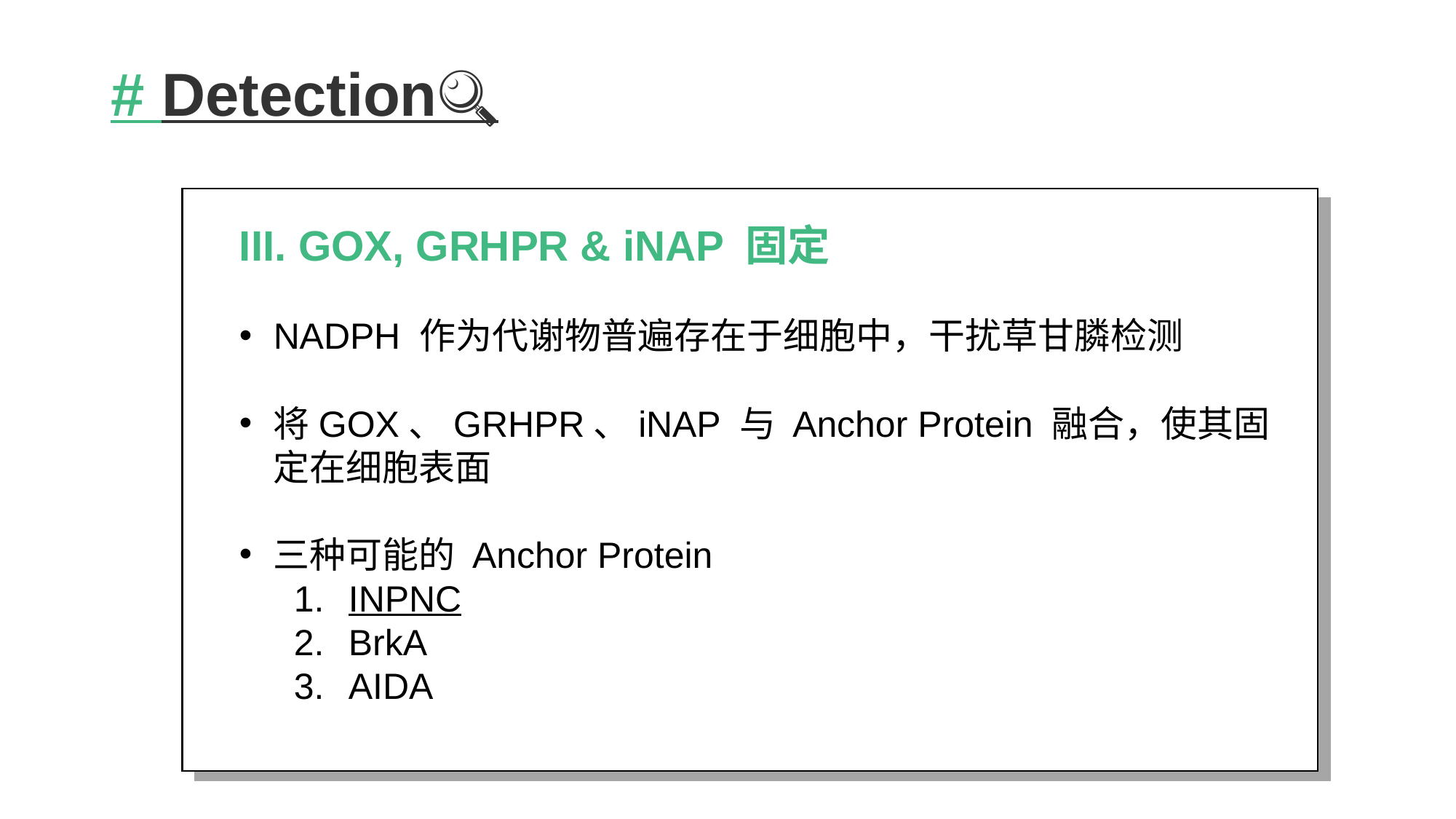

# # Detection🔍

III. GOX, GRHPR & iNAP 固定

NADPH 作为代谢物普遍存在于细胞中，干扰草甘膦检测

将GOX、GRHPR、iNAP 与 Anchor Protein 融合，使其固定在细胞表面

三种可能的 Anchor Protein
INPNC
BrkA
AIDA